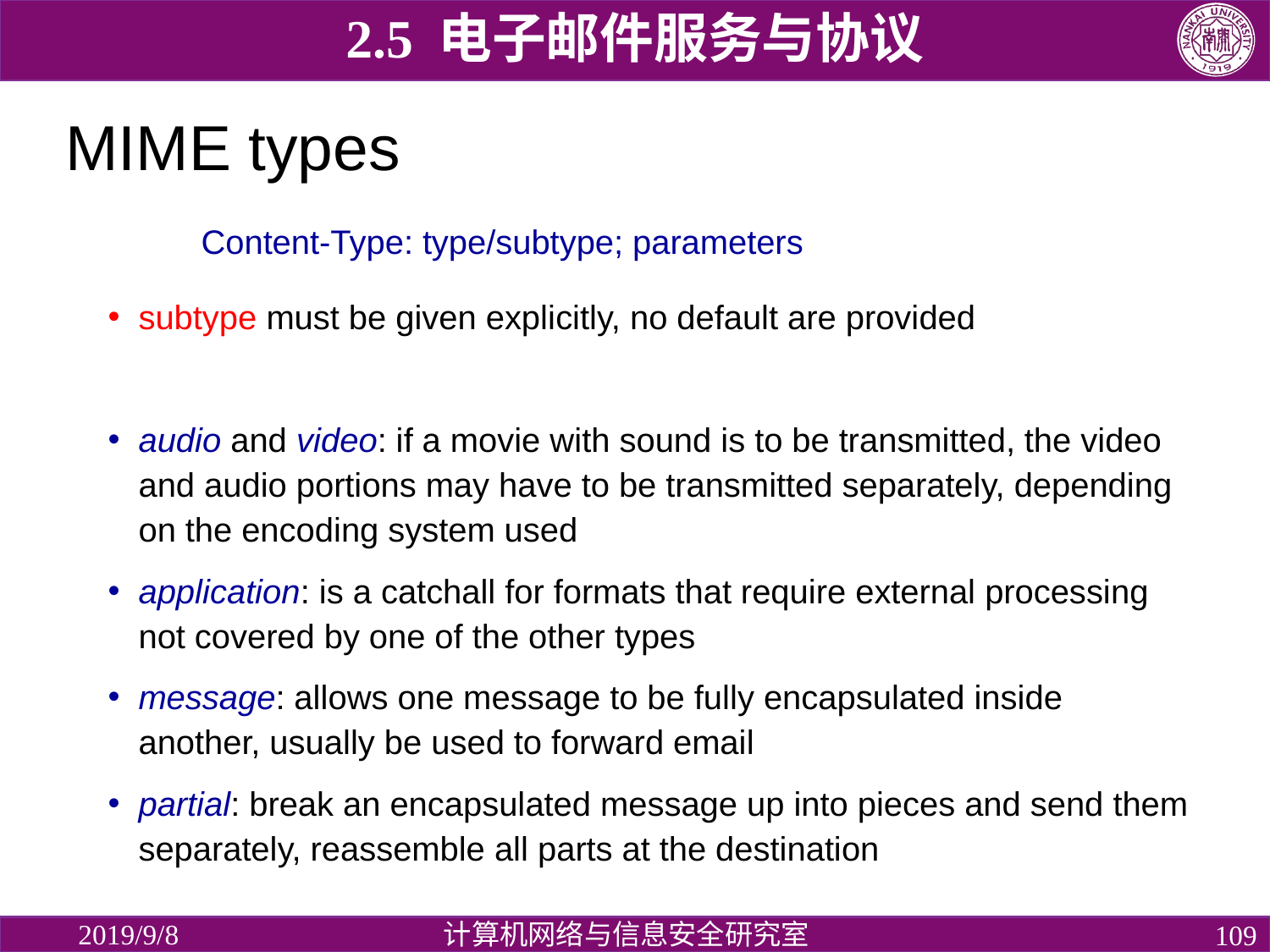

2.5 电子邮件服务与协议
# MIME types
          Content-Type: type/subtype; parameters
subtype must be given explicitly, no default are provided

audio and video: if a movie with sound is to be transmitted, the video and audio portions may have to be transmitted separately, depending on the encoding system used
application: is a catchall for formats that require external processing not covered by one of the other types
message: allows one message to be fully encapsulated inside another, usually be used to forward email
partial: break an encapsulated message up into pieces and send them separately, reassemble all parts at the destination